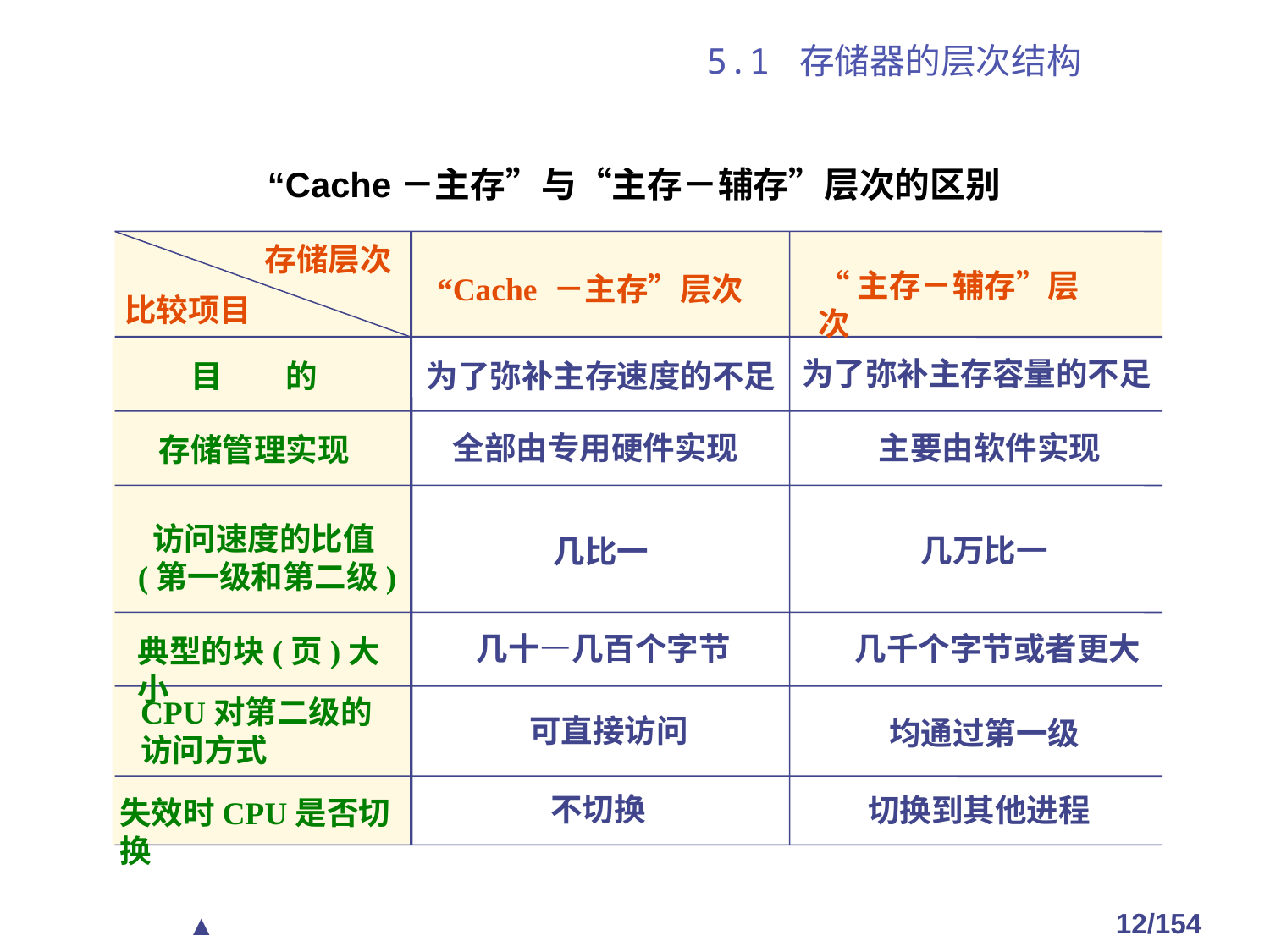

# 5.1 存储器的层次结构
“Cache－主存”与“主存－辅存”层次的区别

存储层次
“主存－辅存”层次
“Cache －主存”层次
比较项目

为了弥补主存容量的不足
目　　的
为了弥补主存速度的不足

全部由专用硬件实现
主要由软件实现
存储管理实现

 访问速度的比值
(第一级和第二级)
几万比一
几比一

几十—几百个字节
几千个字节或者更大
典型的块(页)大小

CPU对第二级的
访问方式
可直接访问
均通过第一级

不切换
切换到其他进程
失效时CPU是否切换